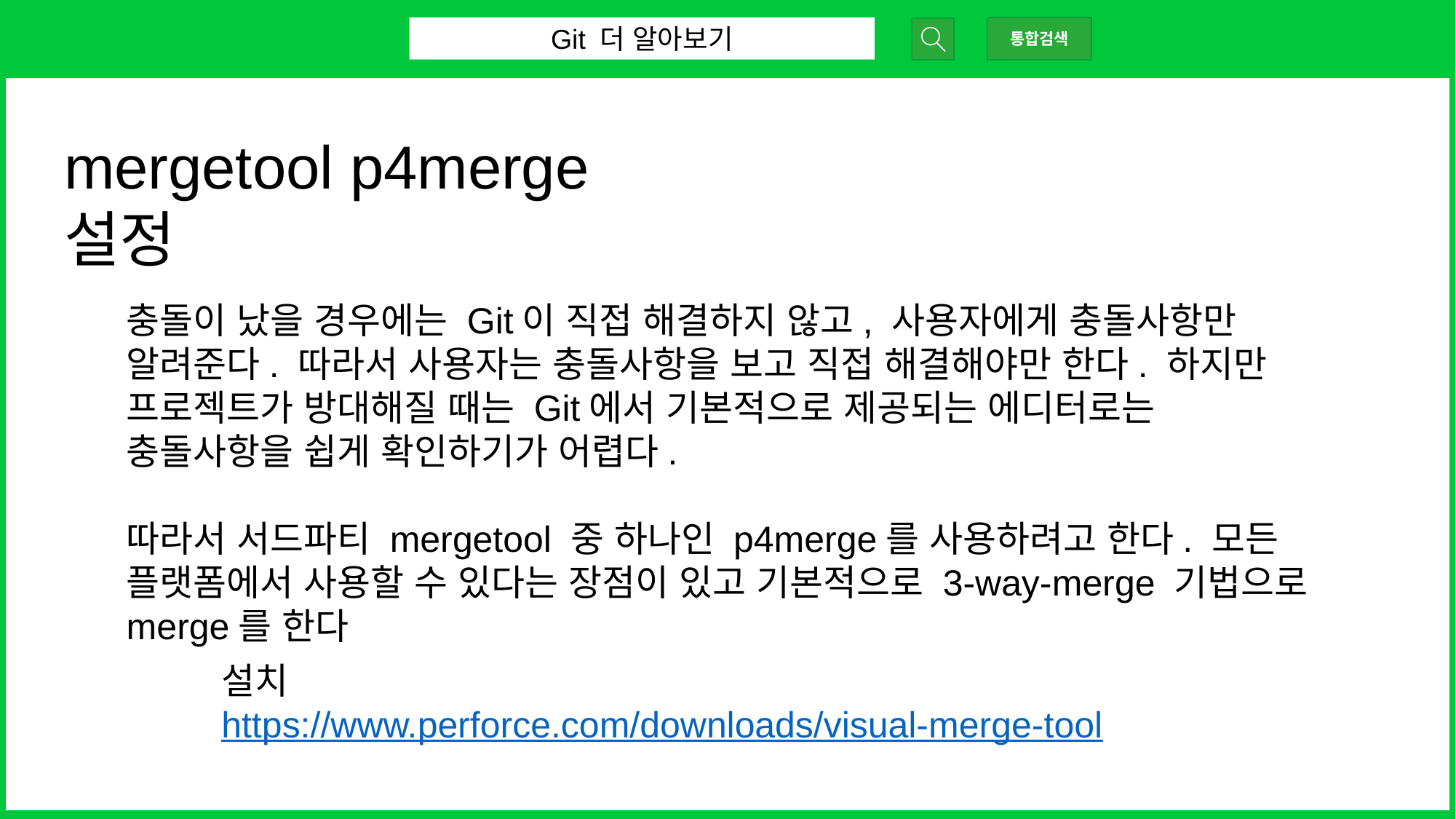

Git 더 알아보기
통합검색

mergetool p4merge 설정
충돌이 났을 경우에는 Git이 직접 해결하지 않고, 사용자에게 충돌사항만 알려준다. 따라서 사용자는 충돌사항을 보고 직접 해결해야만 한다. 하지만 프로젝트가 방대해질 때는 Git에서 기본적으로 제공되는 에디터로는 충돌사항을 쉽게 확인하기가 어렵다.

따라서 서드파티 mergetool 중 하나인 p4merge를 사용하려고 한다. 모든 플랫폼에서 사용할 수 있다는 장점이 있고 기본적으로 3-way-merge 기법으로 merge를 한다
설치 https://www.perforce.com/downloads/visual-merge-tool